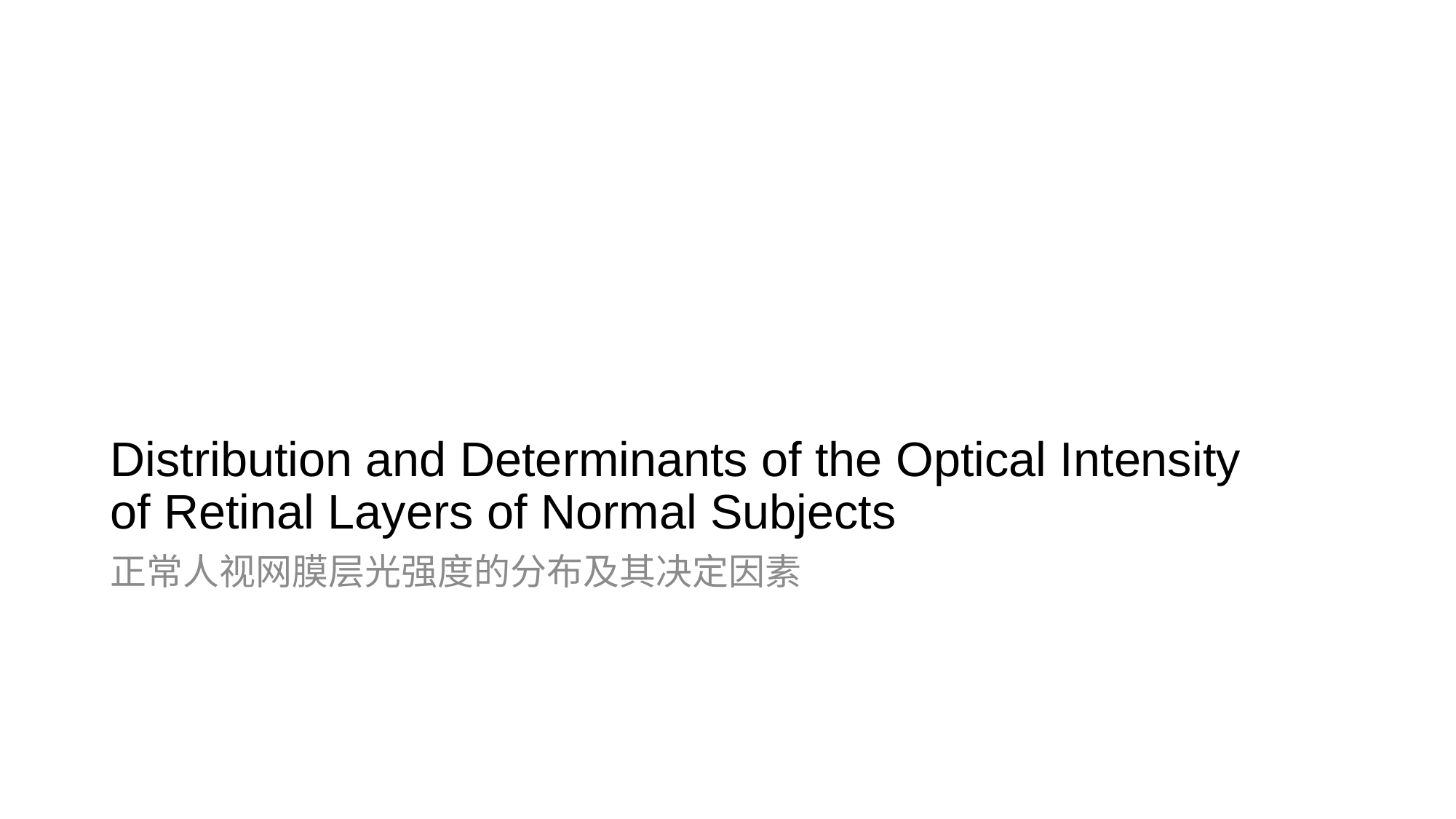

# Distribution and Determinants of the Optical Intensity of Retinal Layers of Normal Subjects
正常人视网膜层光强度的分布及其决定因素